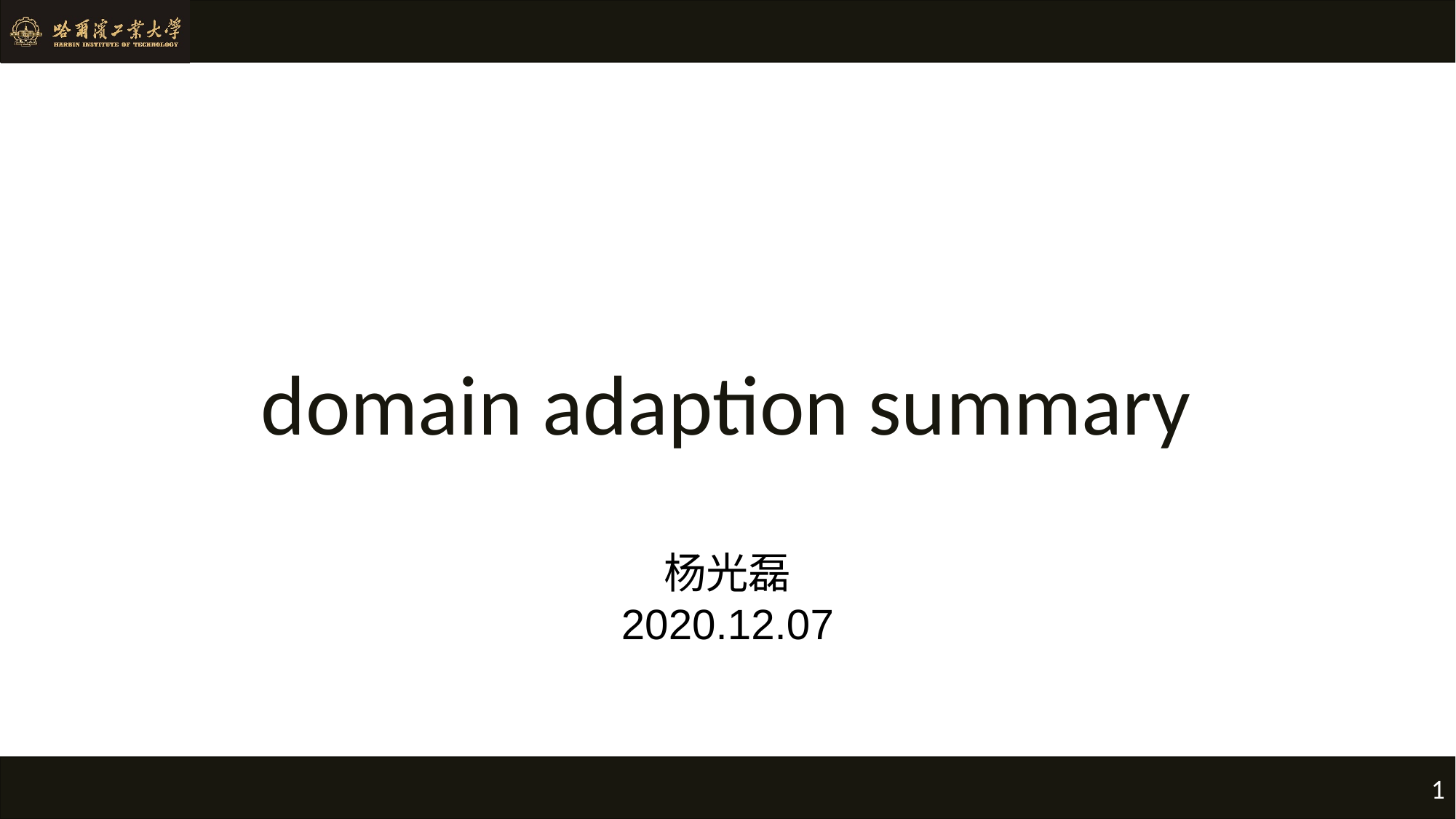

# domain adaption summary
杨光磊
2020.12.07
1